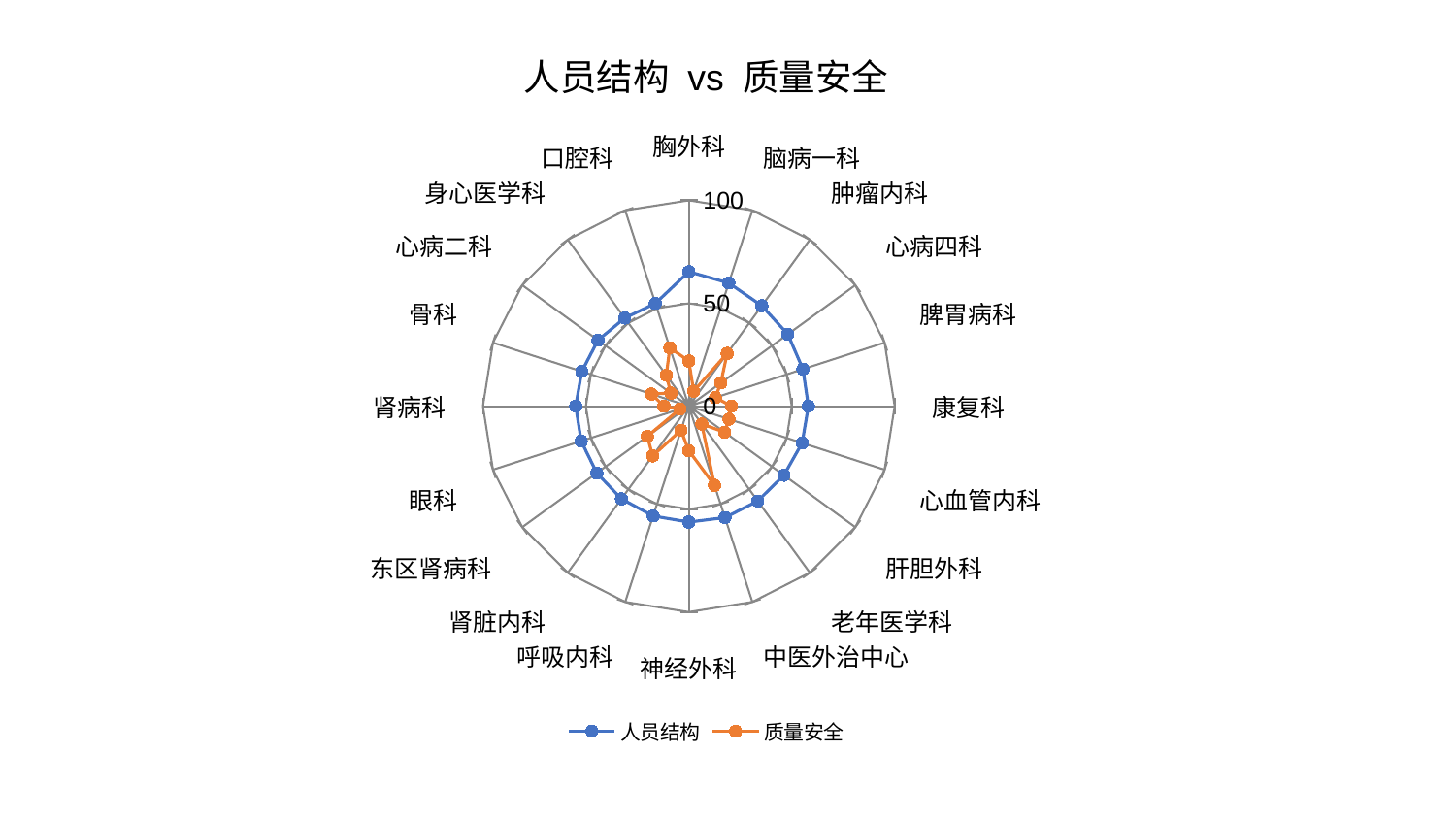

### Chart: 人员结构 vs 质量安全

| Category | 人员结构 | 质量安全 |
|---|---|---|
| 胸外科 | 65.35854386246328 | 21.970418409299754 |
| 脑病一科 | 62.91050509125518 | 7.617088760446256 |
| 肿瘤内科 | 60.33886604345 | 31.725017133334745 |
| 心病四科 | 59.47027761387368 | 19.250122311981674 |
| 脾胃病科 | 58.299919297691936 | 13.602692676631795 |
| 康复科 | 58.09368089958462 | 20.76991327669602 |
| 心血管内科 | 57.896476641563595 | 20.506498558976983 |
| 肝胆外科 | 57.09997788786263 | 21.58237896597219 |
| 老年医学科 | 56.974668202752966 | 10.696439345474001 |
| 中医外治中心 | 56.917637342568554 | 40.43663401332797 |
| 神经外科 | 56.293750494629634 | 21.634978184612372 |
| 呼吸内科 | 56.096077997868214 | 12.314559589270898 |
| 肾脏内科 | 55.67555099740817 | 29.861266209374953 |
| 东区肾病科 | 55.24996761629835 | 24.866172105947033 |
| 眼科 | 54.946937953259834 | 4.524439890067168 |
| 肾病科 | 54.93410875276046 | 12.101100565752374 |
| 骨科 | 54.67958896311353 | 19.07580768869789 |
| 心病二科 | 54.538220670785705 | 10.79041937015964 |
| 身心医学科 | 52.9371407152161 | 18.578064916456505 |
| 口腔科 | 52.51818583803952 | 29.84863951627377 |
22